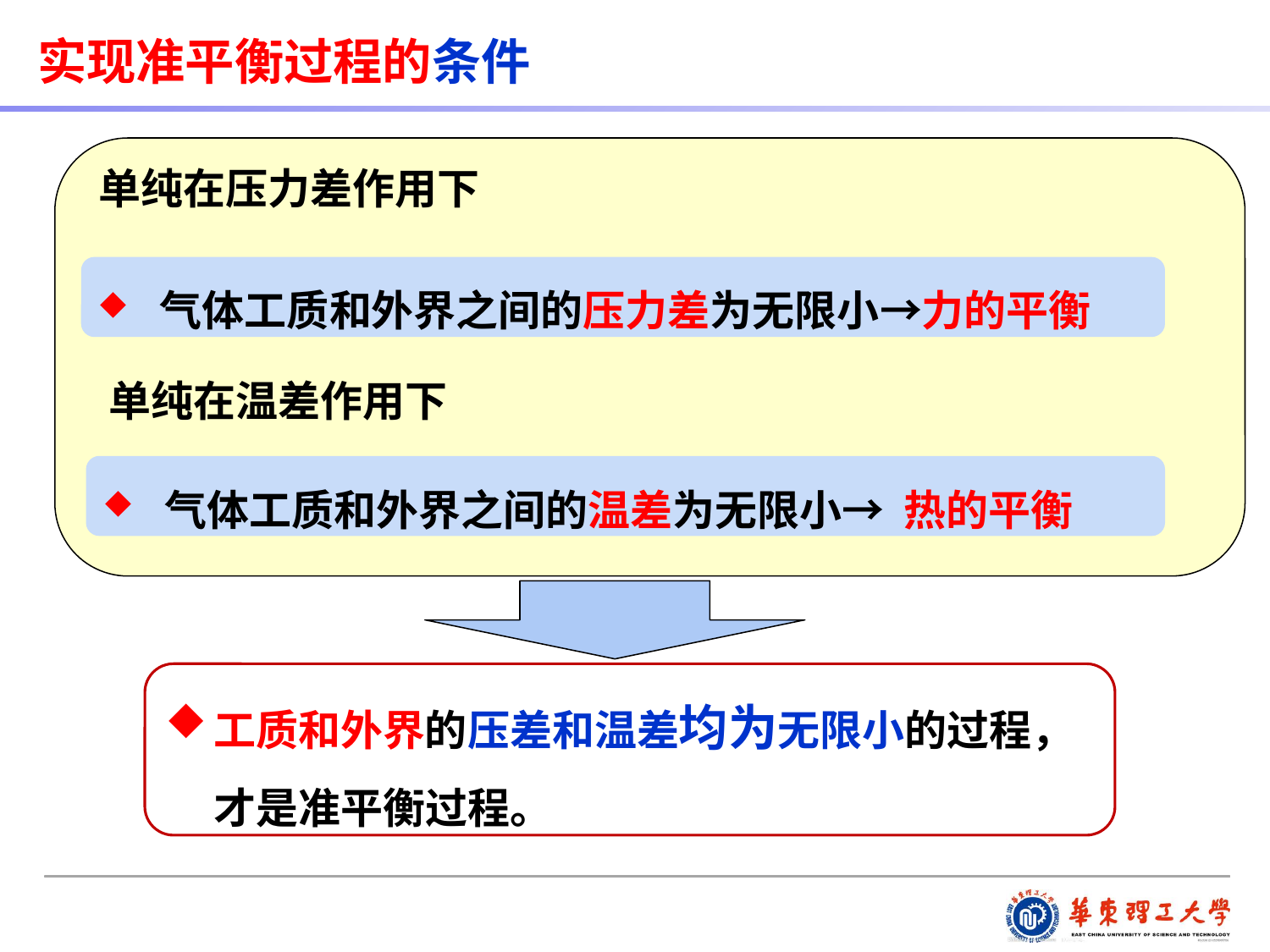

实现准平衡过程的条件

单纯在压力差作用下
 气体工质和外界之间的压力差为无限小→力的平衡
单纯在温差作用下
 气体工质和外界之间的温差为无限小→  热的平衡

工质和外界的压差和温差均为无限小的过程，才是准平衡过程。